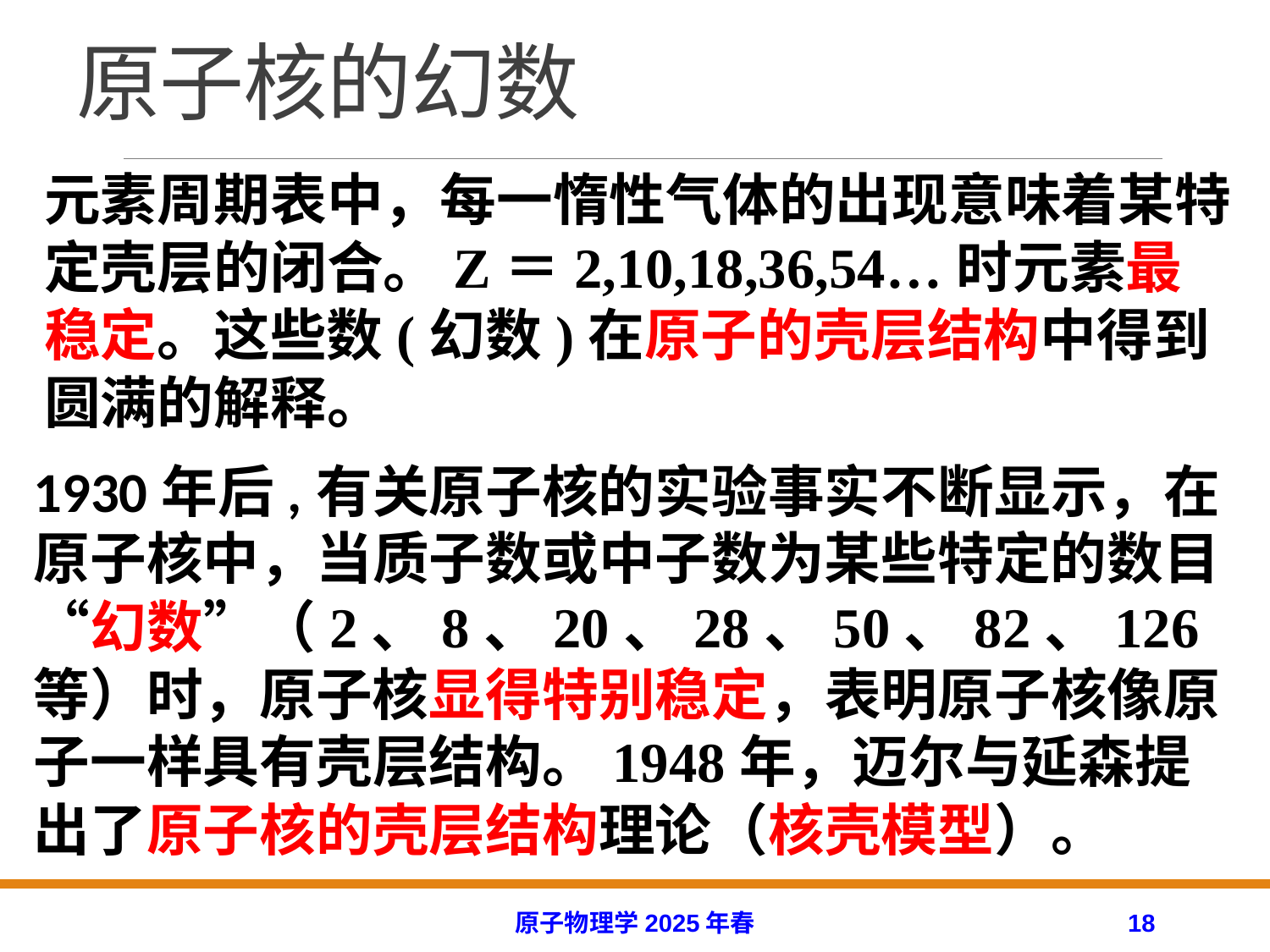

# 原子核的幻数
元素周期表中，每一惰性气体的出现意味着某特定壳层的闭合。Z＝2,10,18,36,54…时元素最稳定。这些数(幻数)在原子的壳层结构中得到圆满的解释。
1930年后,有关原子核的实验事实不断显示，在原子核中，当质子数或中子数为某些特定的数目“幻数”（2、8、20、28、50、82、126等）时，原子核显得特别稳定，表明原子核像原子一样具有壳层结构。1948年，迈尔与延森提出了原子核的壳层结构理论（核壳模型）。
原子物理学2025年春
18